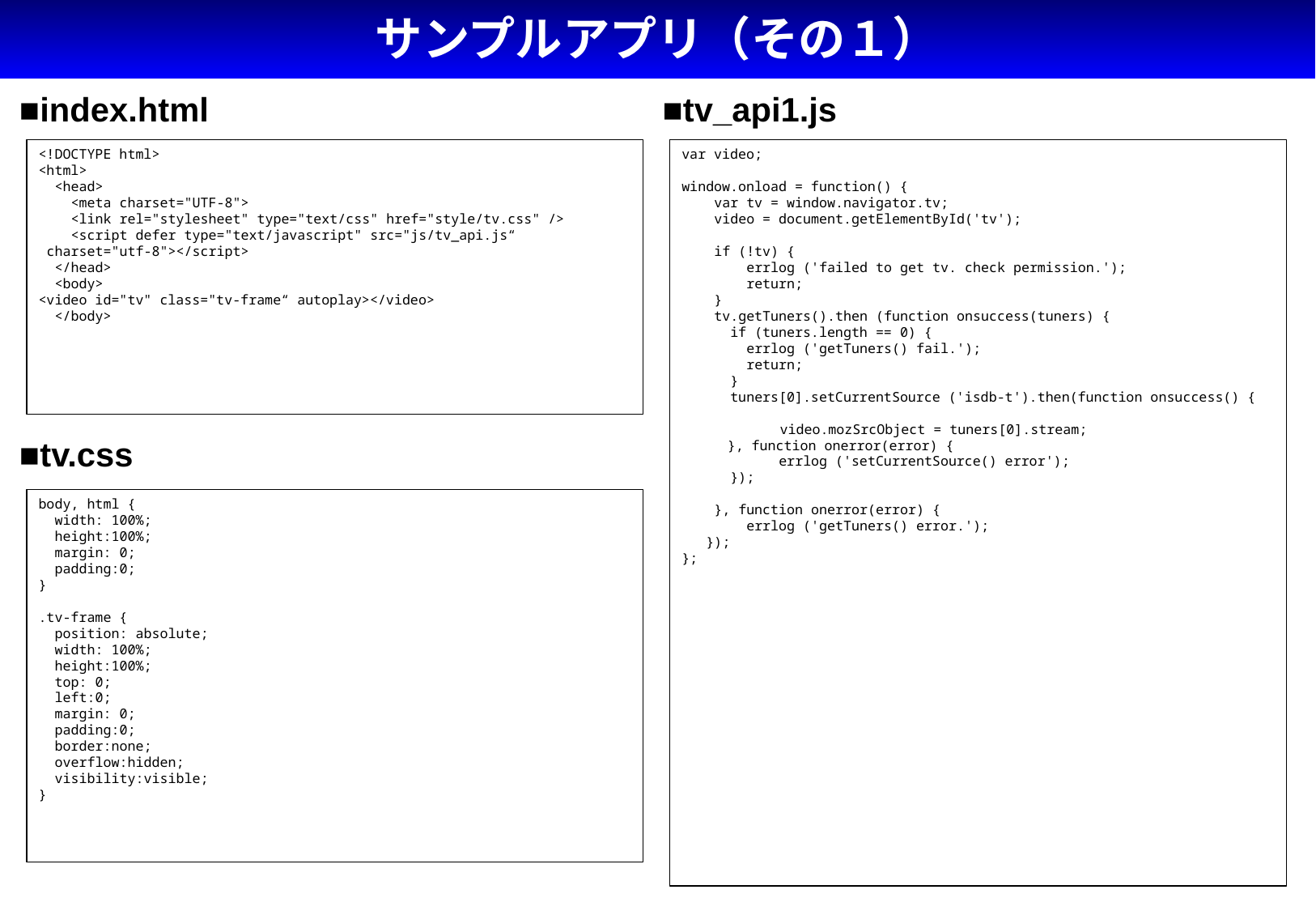

# サンプルアプリ（その１）
■index.html
■tv_api1.js
<!DOCTYPE html>
<html>
  <head>
    <meta charset="UTF-8">
    <link rel="stylesheet" type="text/css" href="style/tv.css" />
    <script defer type="text/javascript" src="js/tv_api.js“
 charset="utf-8"></script>
  </head>
  <body>
<video id="tv" class="tv-frame“ autoplay></video>
  </body>
var video;

window.onload = function() {
    var tv = window.navigator.tv;
    video = document.getElementById('tv');

    if (!tv) {
        errlog ('failed to get tv. check permission.');
        return;
    }
    tv.getTuners().then (function onsuccess(tuners) {
      if (tuners.length == 0) {
        errlog ('getTuners() fail.');
        return;
      }
      tuners[0].setCurrentSource ('isdb-t').then(function onsuccess() {
　　　　　　　video.mozSrcObject = tuners[0].stream;
    　　}, function onerror(error) {
            errlog ('setCurrentSource() error');
      });

    }, function onerror(error) {
        errlog ('getTuners() error.');
   });
};

■tv.css
body, html {
  width: 100%;
  height:100%;
  margin: 0;
  padding:0;
}

.tv-frame {
  position: absolute;
  width: 100%;
  height:100%;
  top: 0;
  left:0;
  margin: 0;
  padding:0;
  border:none;
  overflow:hidden;
  visibility:visible;
}